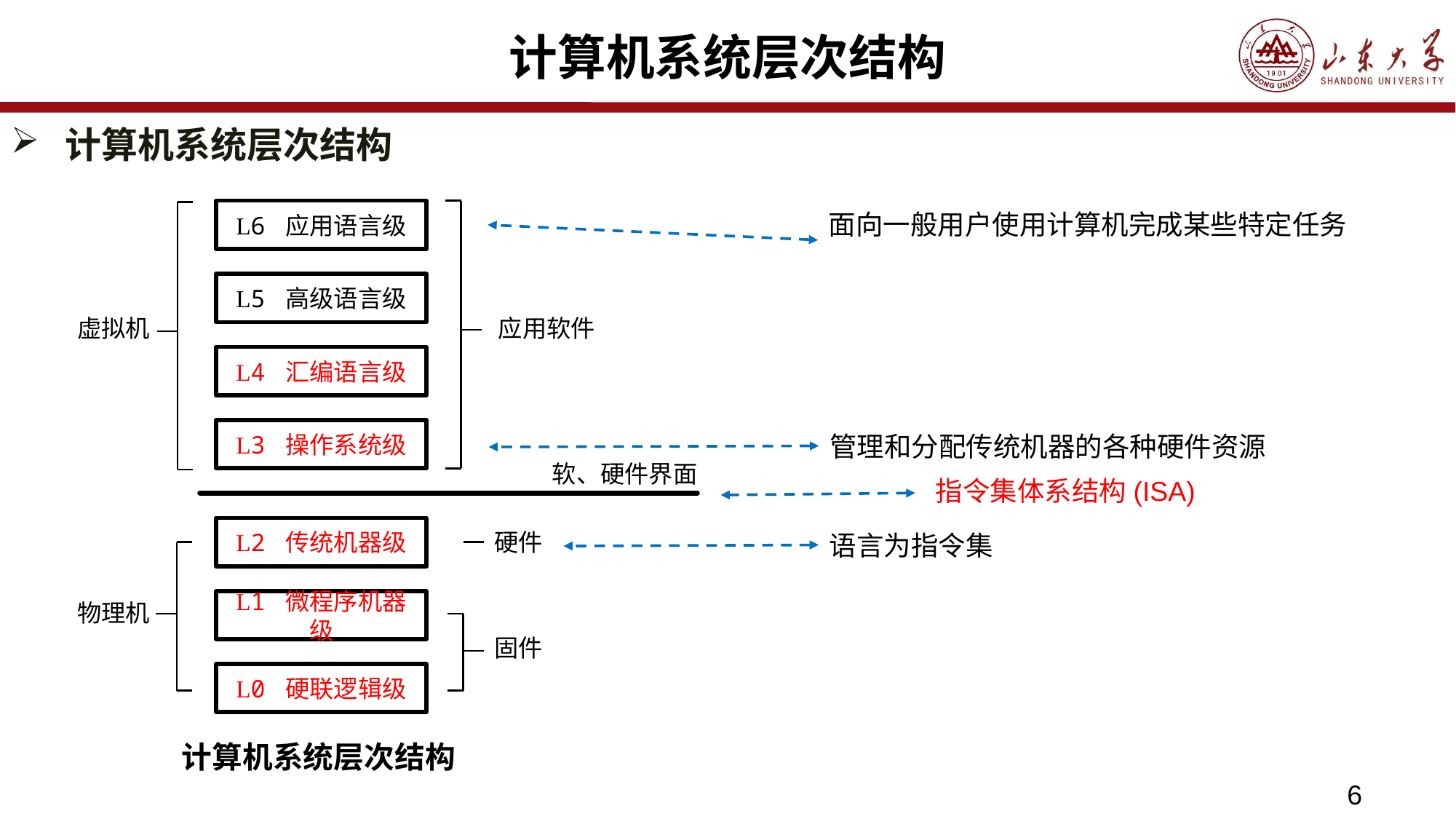

# 计算机系统层次结构
计算机系统层次结构

L6 应用语言级
L5 高级语言级
虚拟机
应用软件
L4 汇编语言级
L3 操作系统级
软、硬件界面
L2 传统机器级
硬件
L1 微程序机器级
物理机
固件
L0 硬联逻辑级
面向一般用户使用计算机完成某些特定任务
管理和分配传统机器的各种硬件资源
指令集体系结构(ISA)
语言为指令集
计算机系统层次结构
6